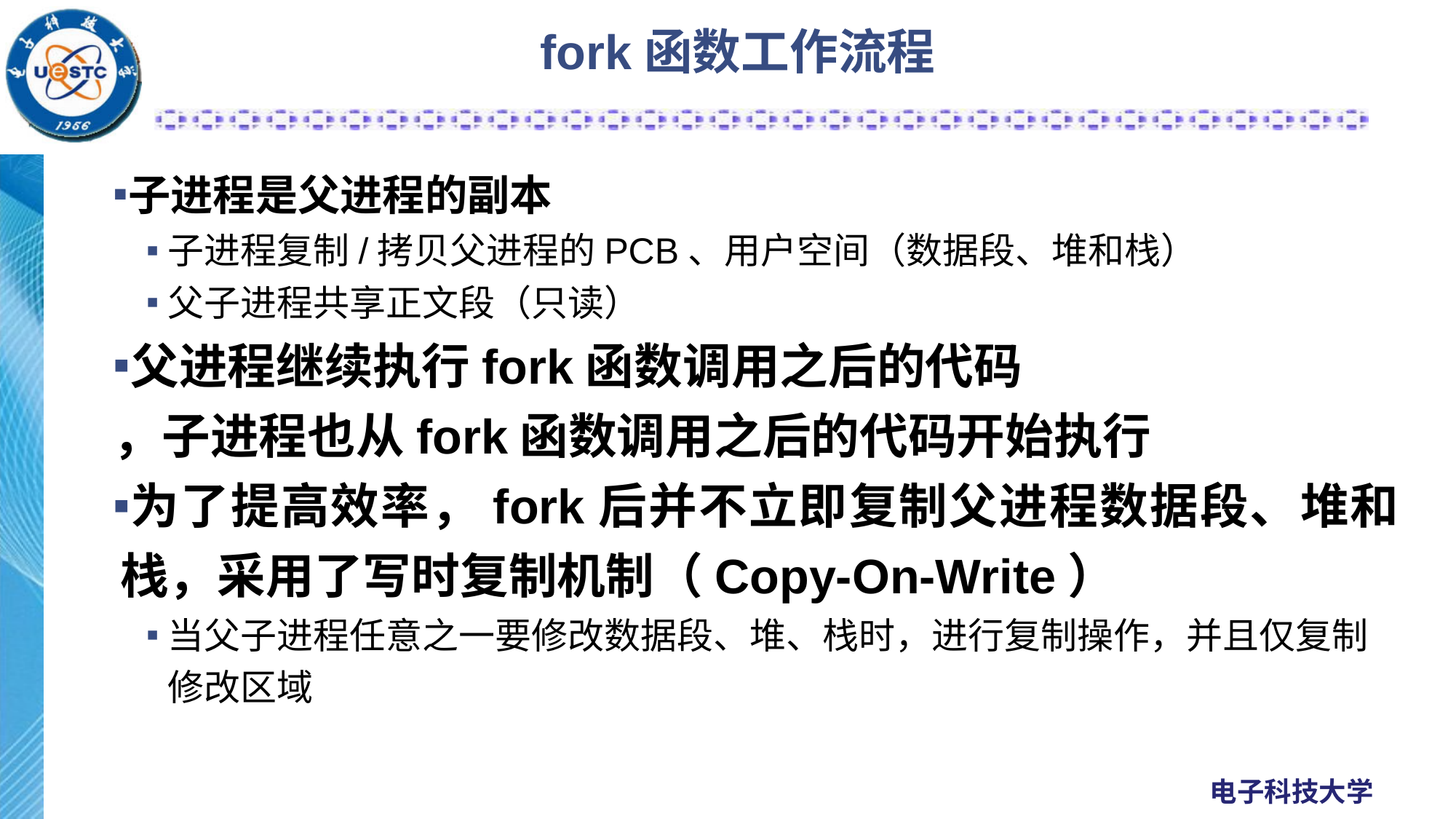

# fork函数工作流程
子进程是父进程的副本
子进程复制/拷贝父进程的PCB、用户空间（数据段、堆和栈）
父子进程共享正文段（只读）
父进程继续执行fork函数调用之后的代码
，子进程也从fork函数调用之后的代码开始执行
为了提高效率，fork后并不立即复制父进程数据段、堆和栈，采用了写时复制机制（Copy-On-Write）
当父子进程任意之一要修改数据段、堆、栈时，进行复制操作，并且仅复制修改区域